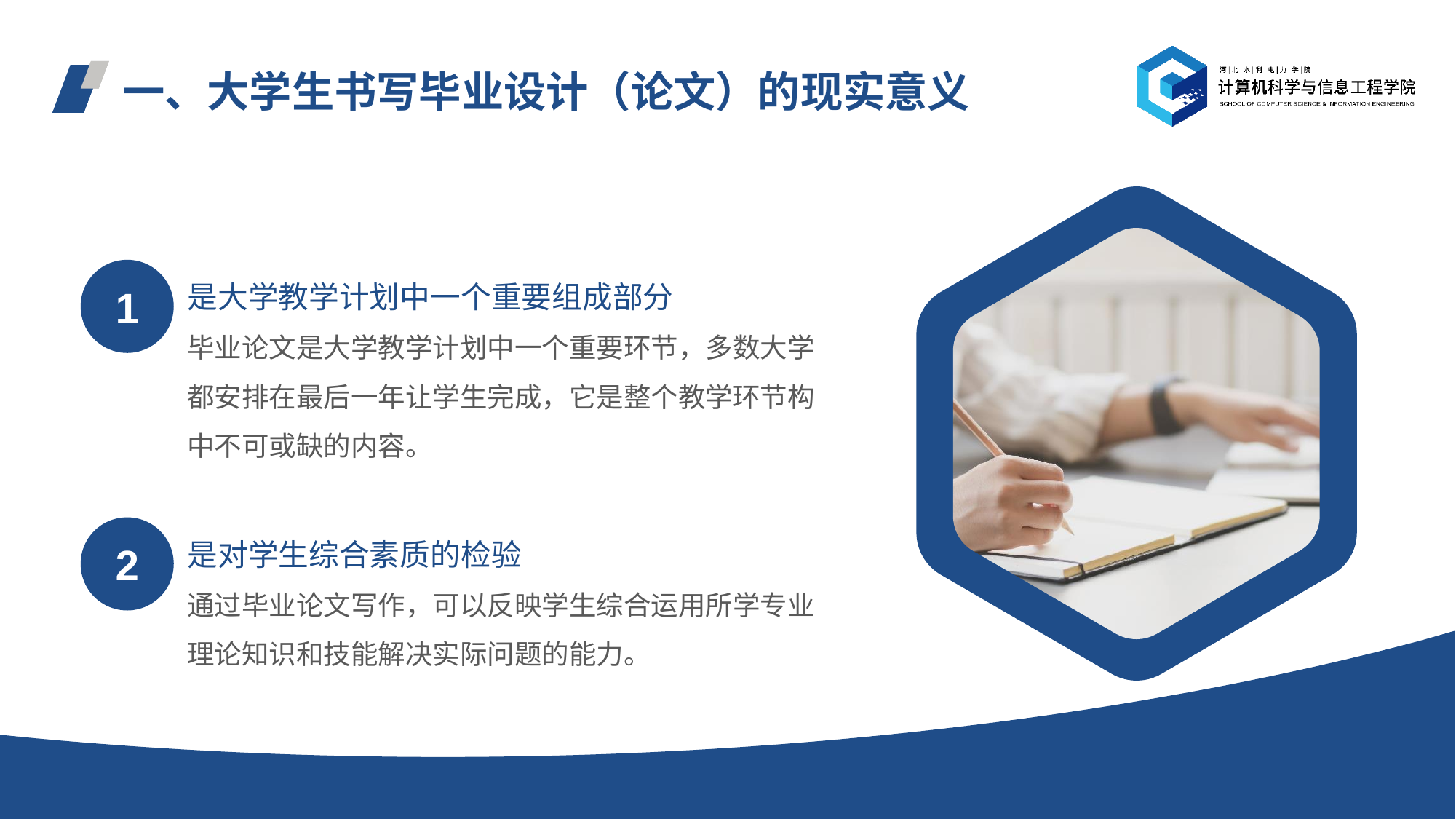

# 一、大学生书写毕业设计（论文）的现实意义

1
是大学教学计划中一个重要组成部分
毕业论文是大学教学计划中一个重要环节，多数大学都安排在最后一年让学生完成，它是整个教学环节构中不可或缺的内容。
2
是对学生综合素质的检验
通过毕业论文写作，可以反映学生综合运用所学专业理论知识和技能解决实际问题的能力。